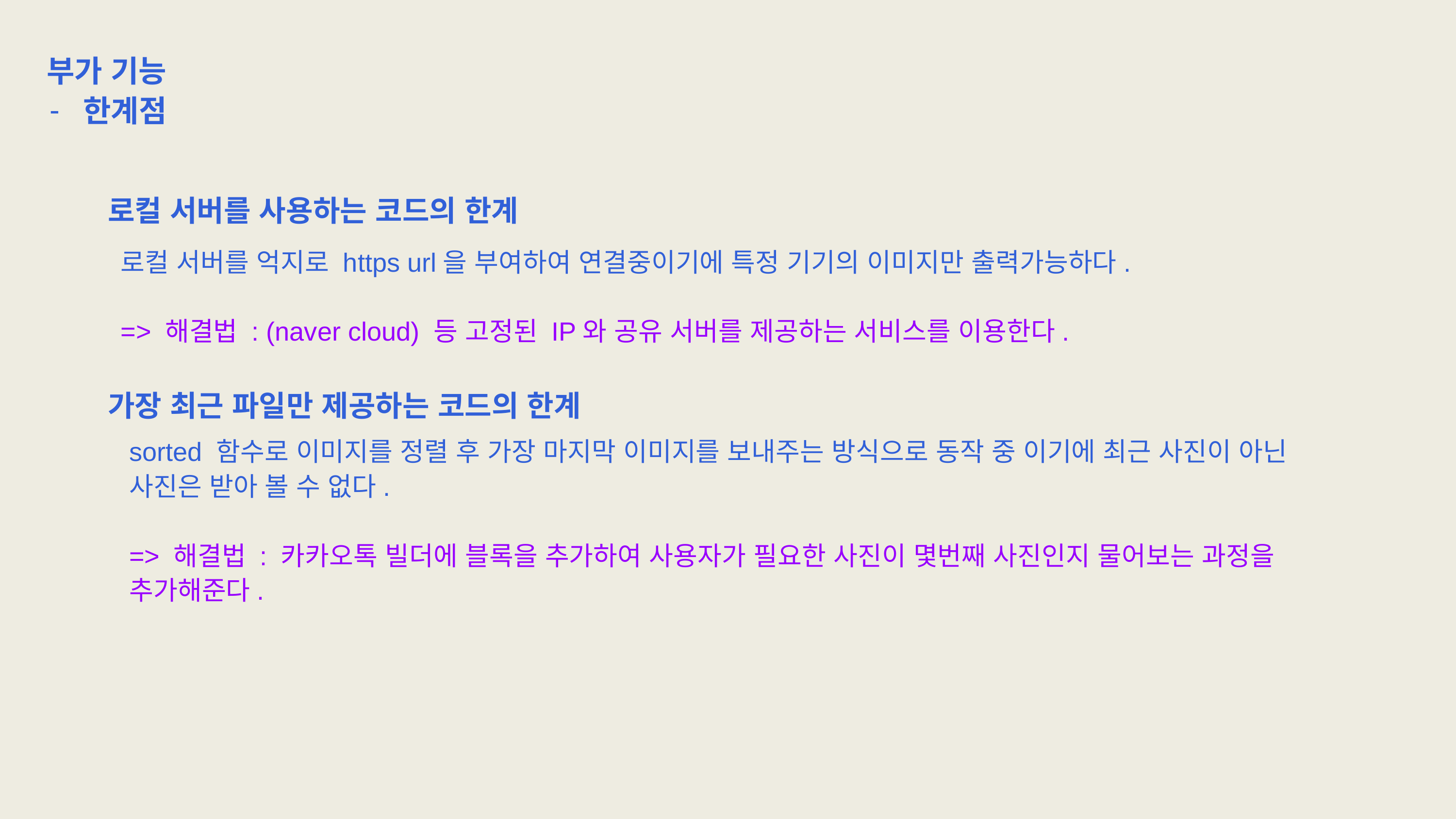

부가 기능
한계점
로컬 서버를 사용하는 코드의 한계
로컬 서버를 억지로 https url을 부여하여 연결중이기에 특정 기기의 이미지만 출력가능하다.

=> 해결법 : (naver cloud) 등 고정된 IP와 공유 서버를 제공하는 서비스를 이용한다.
가장 최근 파일만 제공하는 코드의 한계
sorted 함수로 이미지를 정렬 후 가장 마지막 이미지를 보내주는 방식으로 동작 중 이기에 최근 사진이 아닌 사진은 받아 볼 수 없다.

=> 해결법 : 카카오톡 빌더에 블록을 추가하여 사용자가 필요한 사진이 몇번째 사진인지 물어보는 과정을 추가해준다.